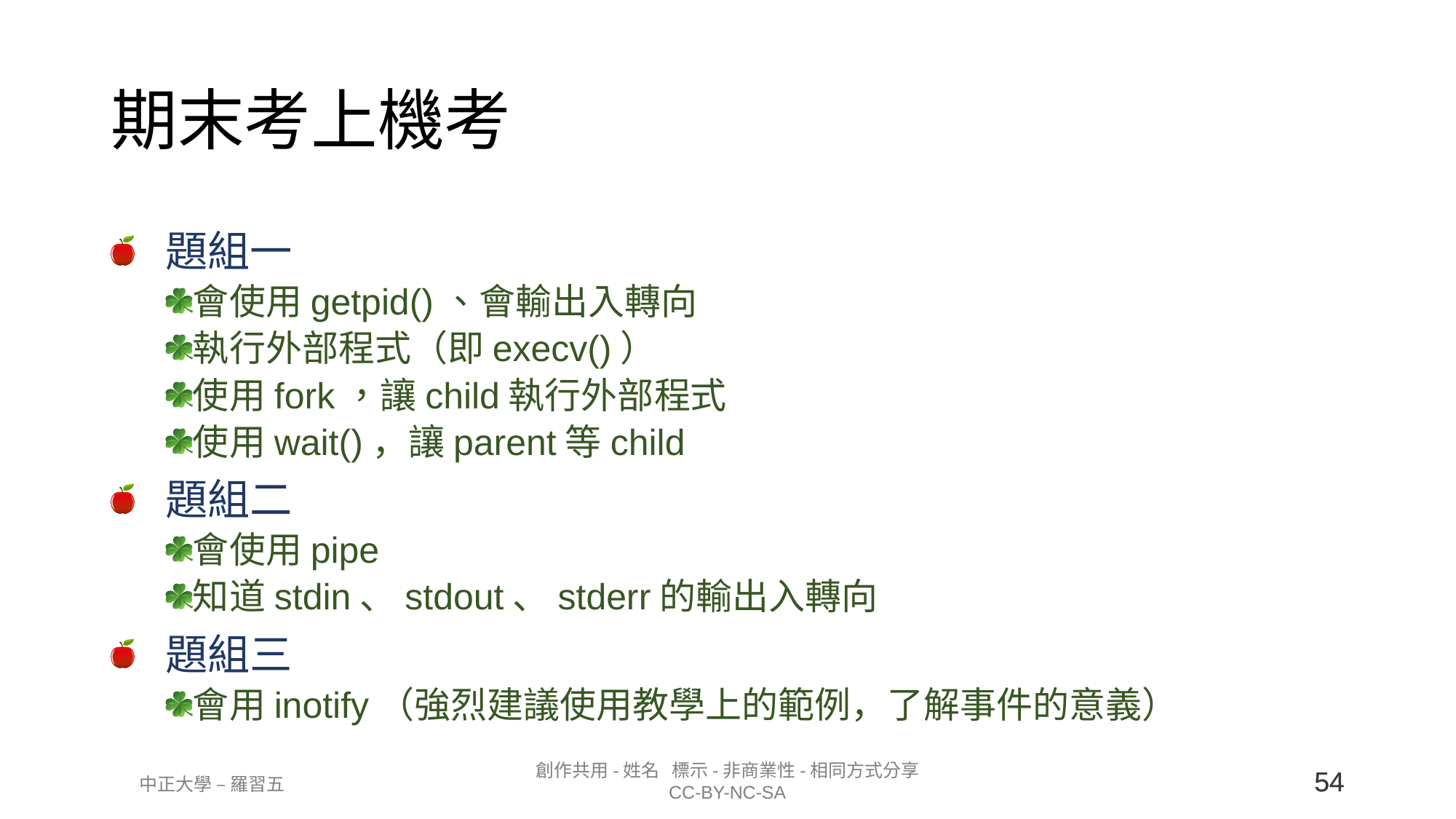

# 期末考上機考
題組一
會使用getpid()、會輸出入轉向
執行外部程式（即execv()）
使用fork，讓child執行外部程式
使用wait()，讓parent等child
題組二
會使用pipe
知道stdin、stdout、stderr的輸出入轉向
題組三
會用inotify（強烈建議使用教學上的範例，了解事件的意義）